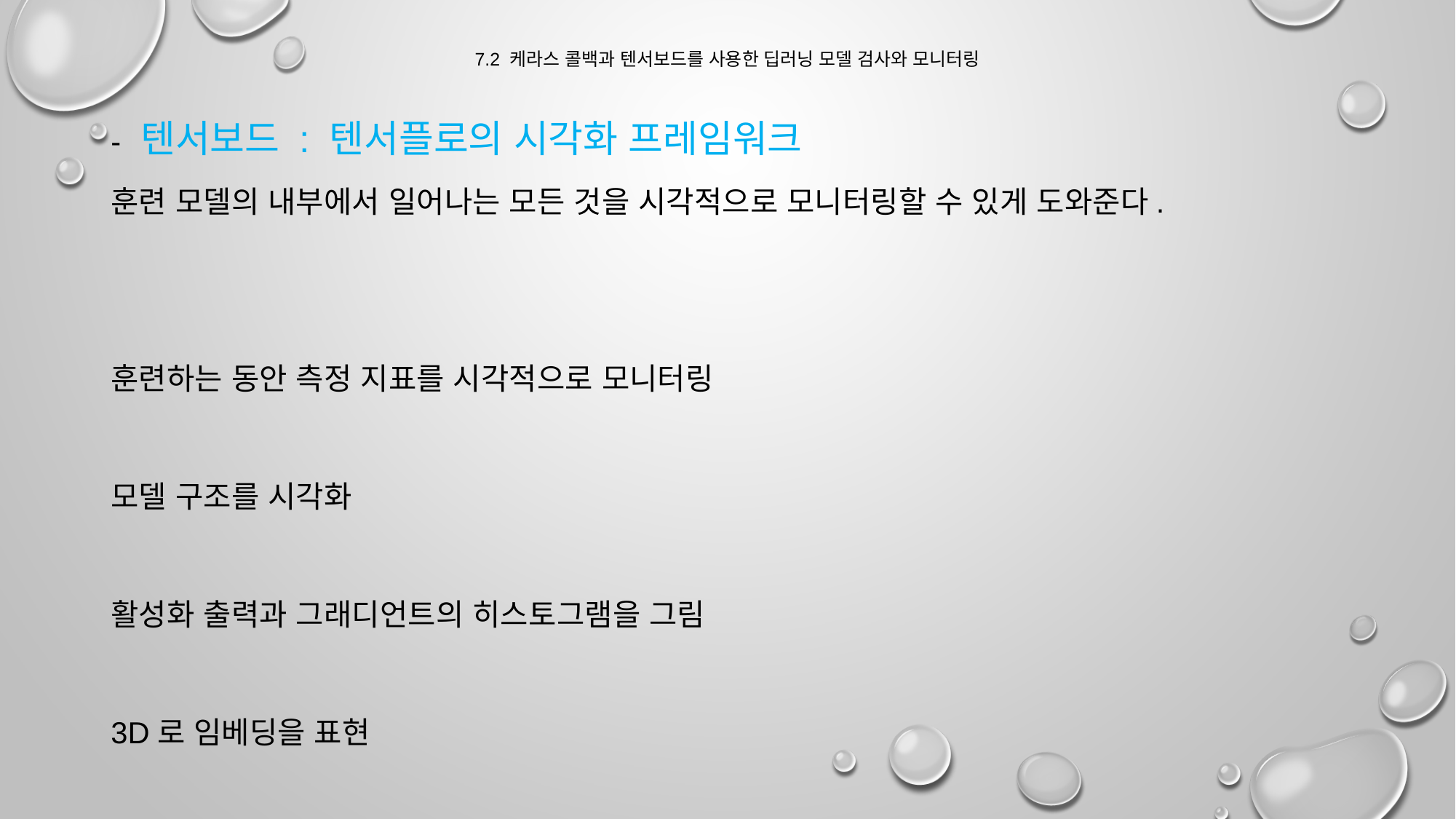

# 7.2 케라스 콜백과 텐서보드를 사용한 딥러닝 모델 검사와 모니터링
- 텐서보드 : 텐서플로의 시각화 프레임워크
훈련 모델의 내부에서 일어나는 모든 것을 시각적으로 모니터링할 수 있게 도와준다.

훈련하는 동안 측정 지표를 시각적으로 모니터링

모델 구조를 시각화

활성화 출력과 그래디언트의 히스토그램을 그림

3D로 임베딩을 표현